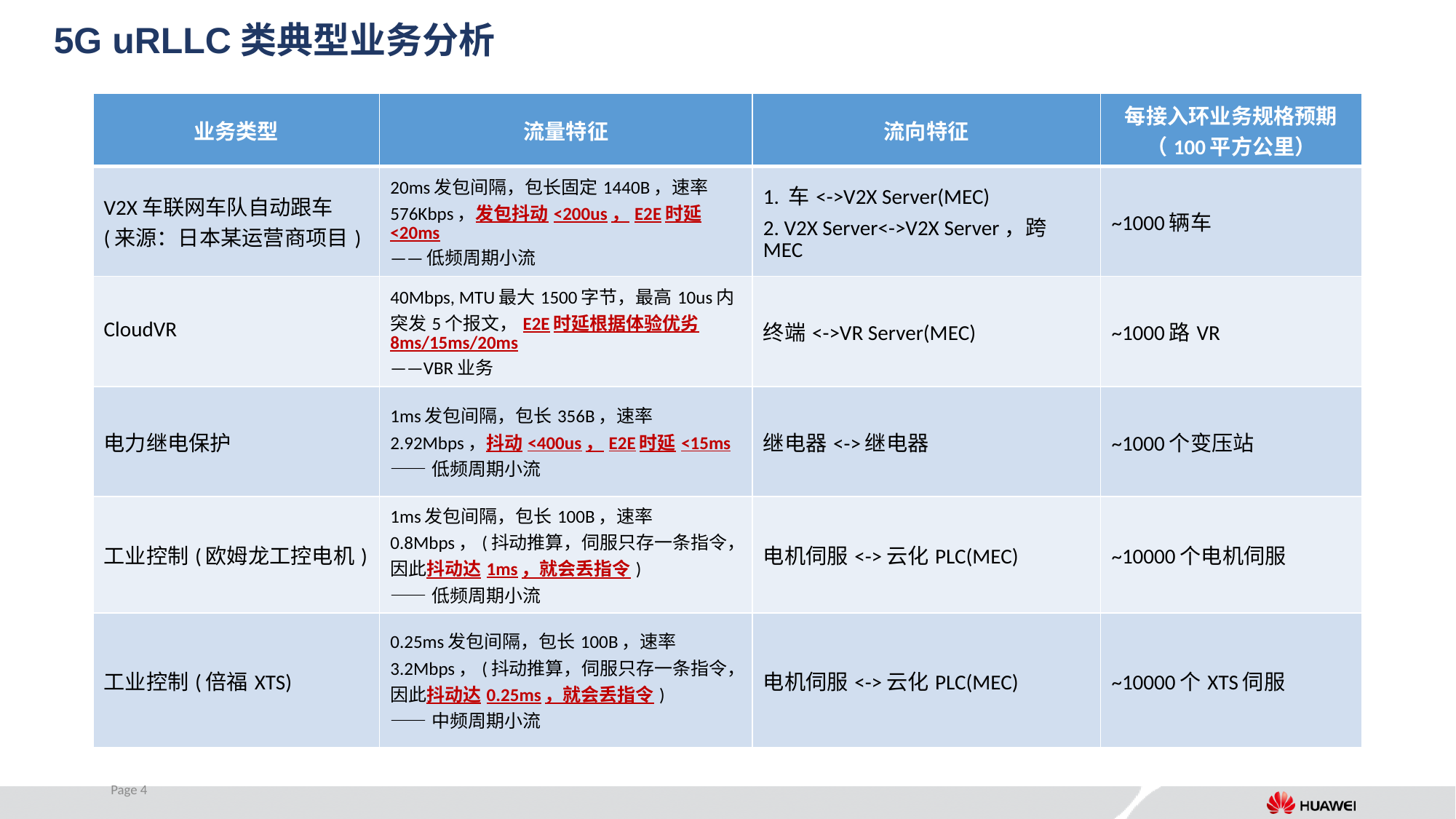

# 5G uRLLC类典型业务分析
| 业务类型 | 流量特征 | 流向特征 | 每接入环业务规格预期 （100平方公里） |
| --- | --- | --- | --- |
| V2X车联网车队自动跟车 (来源：日本某运营商项目) | 20ms发包间隔，包长固定1440B，速率576Kbps，发包抖动<200us，E2E时延<20ms ——低频周期小流 | 1. 车<->V2X Server(MEC) 2. V2X Server<->V2X Server，跨MEC | ~1000辆车 |
| CloudVR | 40Mbps, MTU最大1500字节，最高10us内突发5个报文，E2E时延根据体验优劣8ms/15ms/20ms ——VBR业务 | 终端<->VR Server(MEC) | ~1000路VR |
| 电力继电保护 | 1ms发包间隔，包长356B，速率2.92Mbps，抖动<400us，E2E时延<15ms ——低频周期小流 | 继电器<->继电器 | ~1000个变压站 |
| 工业控制(欧姆龙工控电机) | 1ms发包间隔，包长100B，速率0.8Mbps，(抖动推算，伺服只存一条指令，因此抖动达1ms，就会丢指令) ——低频周期小流 | 电机伺服<->云化PLC(MEC) | ~10000个电机伺服 |
| 工业控制(倍福XTS) | 0.25ms发包间隔，包长100B，速率3.2Mbps，(抖动推算，伺服只存一条指令，因此抖动达0.25ms，就会丢指令) ——中频周期小流 | 电机伺服<->云化PLC(MEC) | ~10000个XTS伺服 |

Page 4